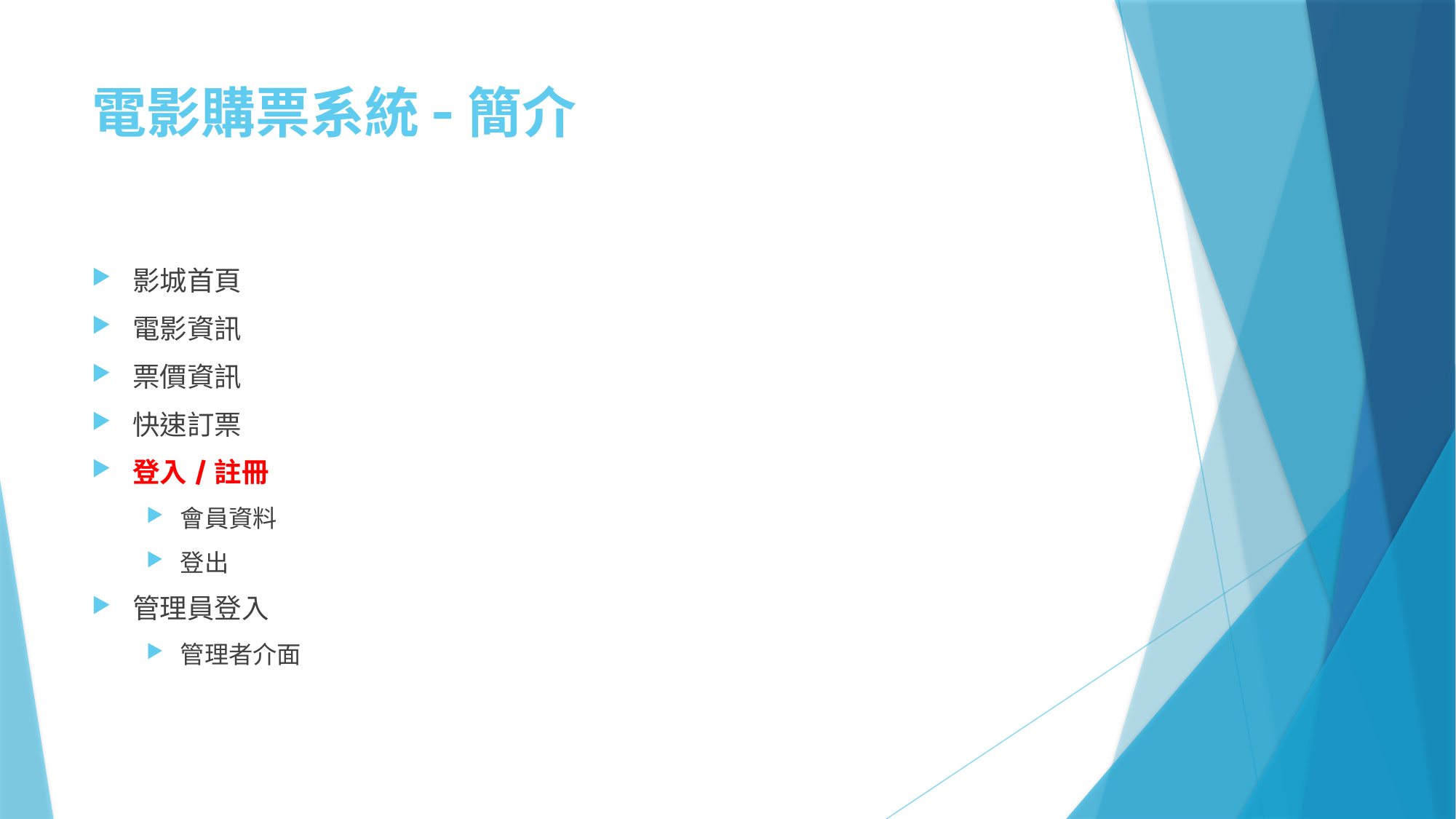

# 電影購票系統-簡介
影城首頁
電影資訊
票價資訊
快速訂票
登入/註冊
會員資料
登出
管理員登入
管理者介面